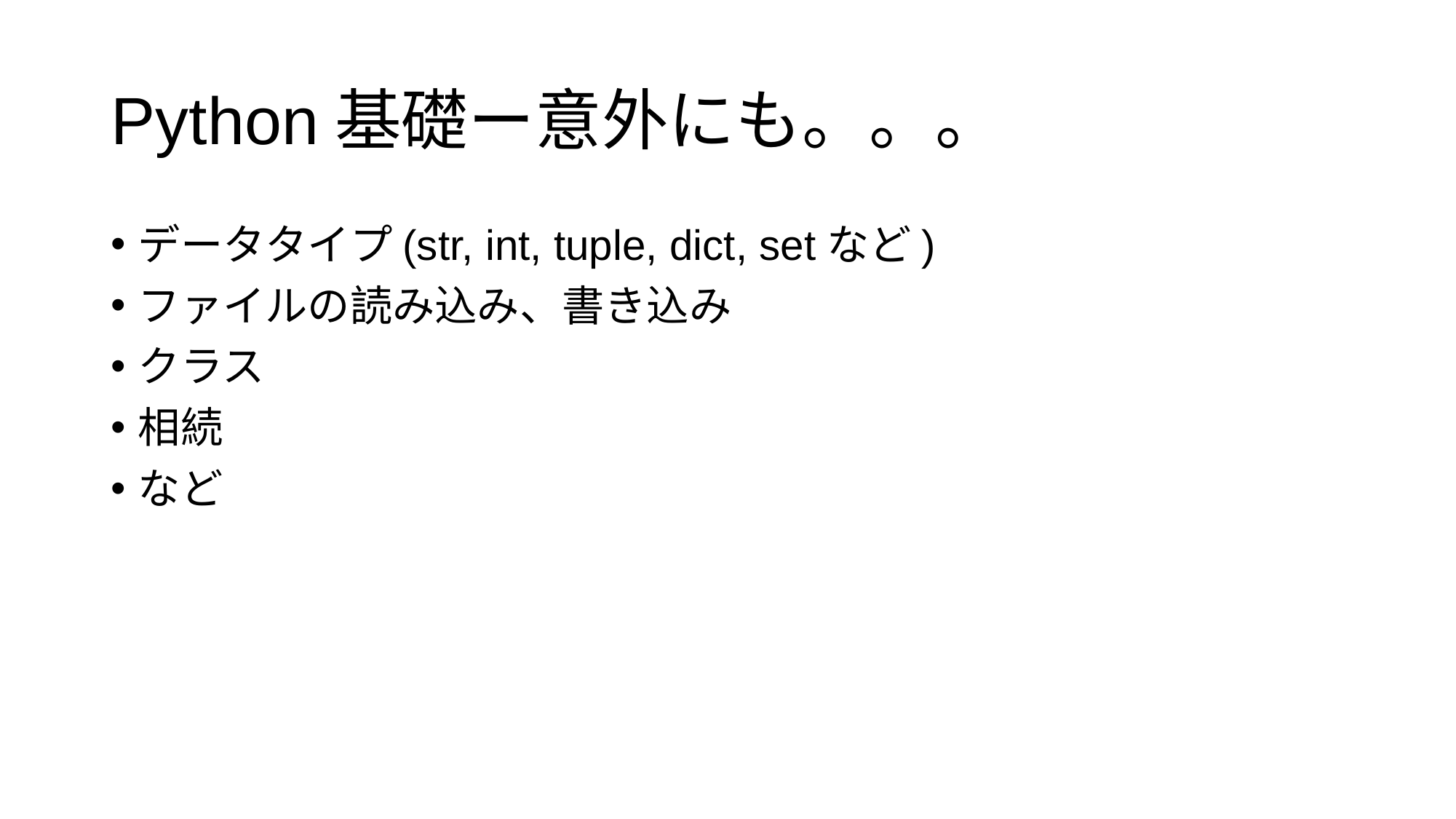

# Python基礎ー意外にも。。。
データタイプ(str, int, tuple, dict, setなど)
ファイルの読み込み、書き込み
クラス
相続
など